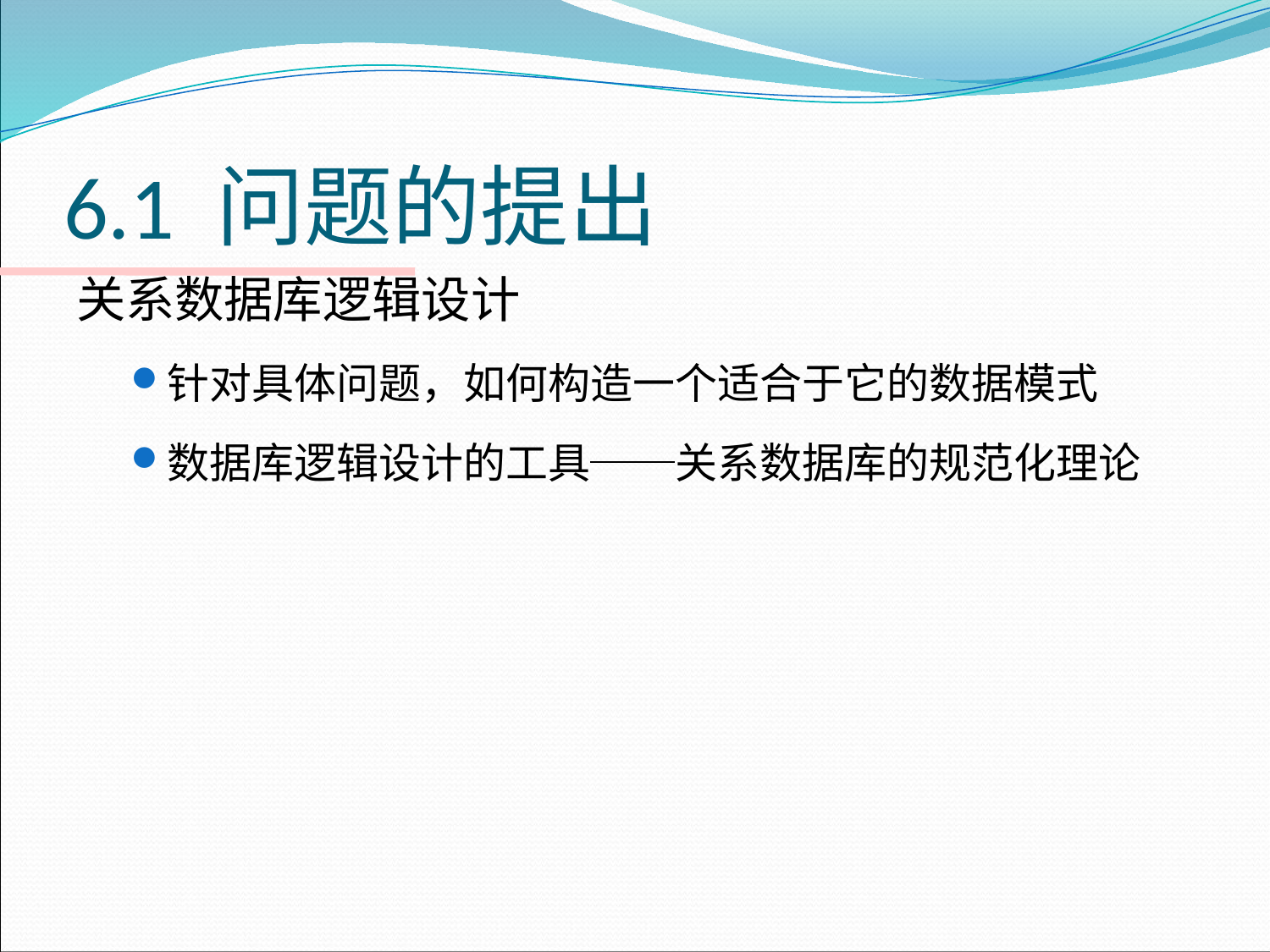

# 6.1 问题的提出
关系数据库逻辑设计
针对具体问题，如何构造一个适合于它的数据模式
数据库逻辑设计的工具──关系数据库的规范化理论

517